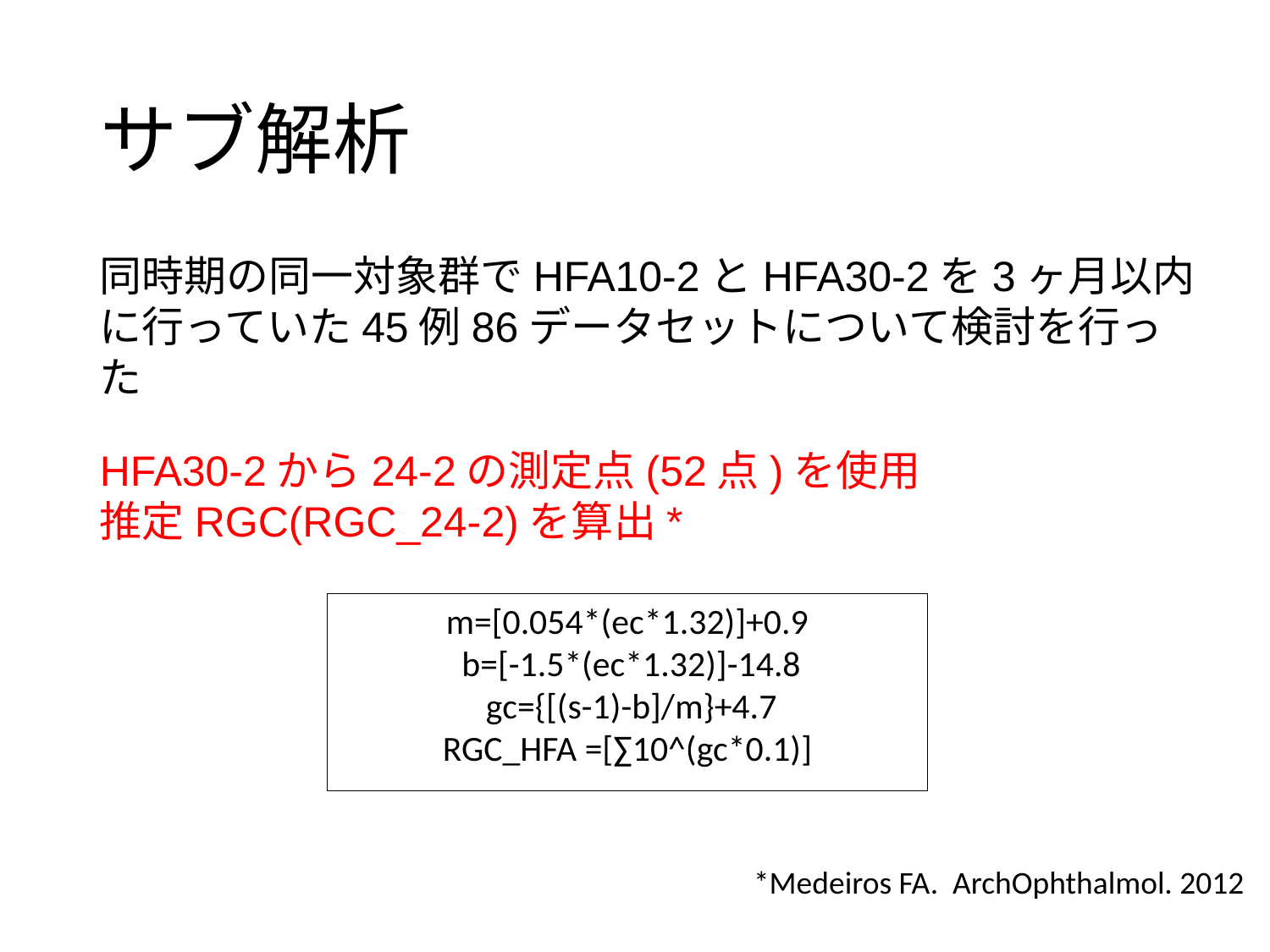

# サブ解析
同時期の同一対象群でHFA10-2とHFA30-2を3ヶ月以内に行っていた45例86データセットについて検討を行った
HFA30-2から24-2の測定点(52点)を使用
推定RGC(RGC_24-2)を算出*
m=[0.054*(ec*1.32)]+0.9
 b=[-1.5*(ec*1.32)]-14.8
 gc={[(s-1)-b]/m}+4.7
RGC_HFA =[∑10^(gc*0.1)]
*Medeiros FA.  ArchOphthalmol. 2012